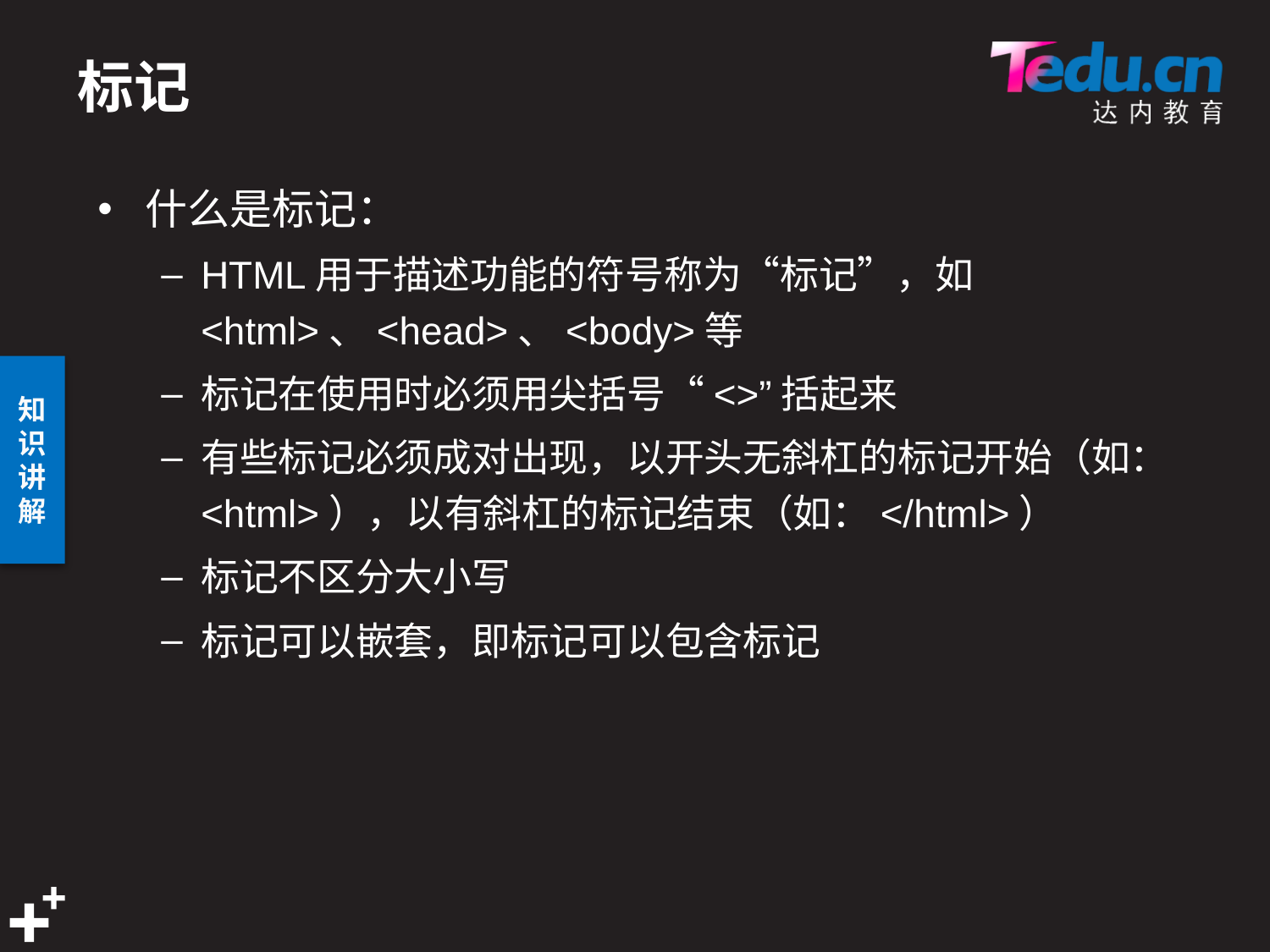

# 标记
什么是标记：
HTML用于描述功能的符号称为“标记”，如<html>、<head>、<body>等
标记在使用时必须用尖括号“<>”括起来
有些标记必须成对出现，以开头无斜杠的标记开始（如：<html>），以有斜杠的标记结束（如：</html>）
标记不区分大小写
标记可以嵌套，即标记可以包含标记